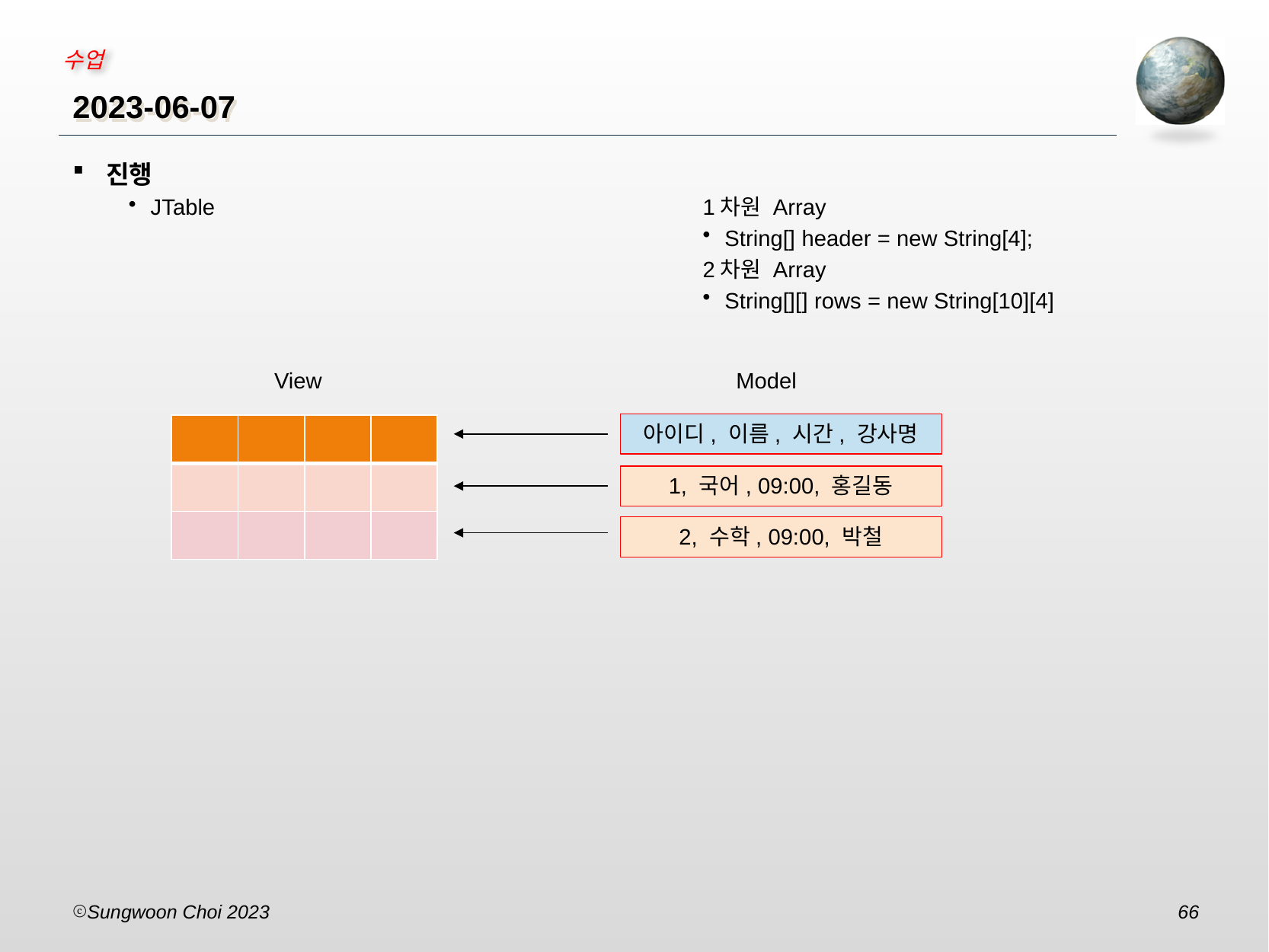

# 2023-06-07

1차원 Array
String[] header = new String[4];
2차원 Array
String[][] rows = new String[10][4]
진행
JTable
View
Model
아이디, 이름, 시간, 강사명
|  |  |  |  |
| --- | --- | --- | --- |
|  |  |  |  |
|  |  |  |  |
1, 국어, 09:00, 홍길동
2, 수학, 09:00, 박철
Sungwoon Choi 2023
66